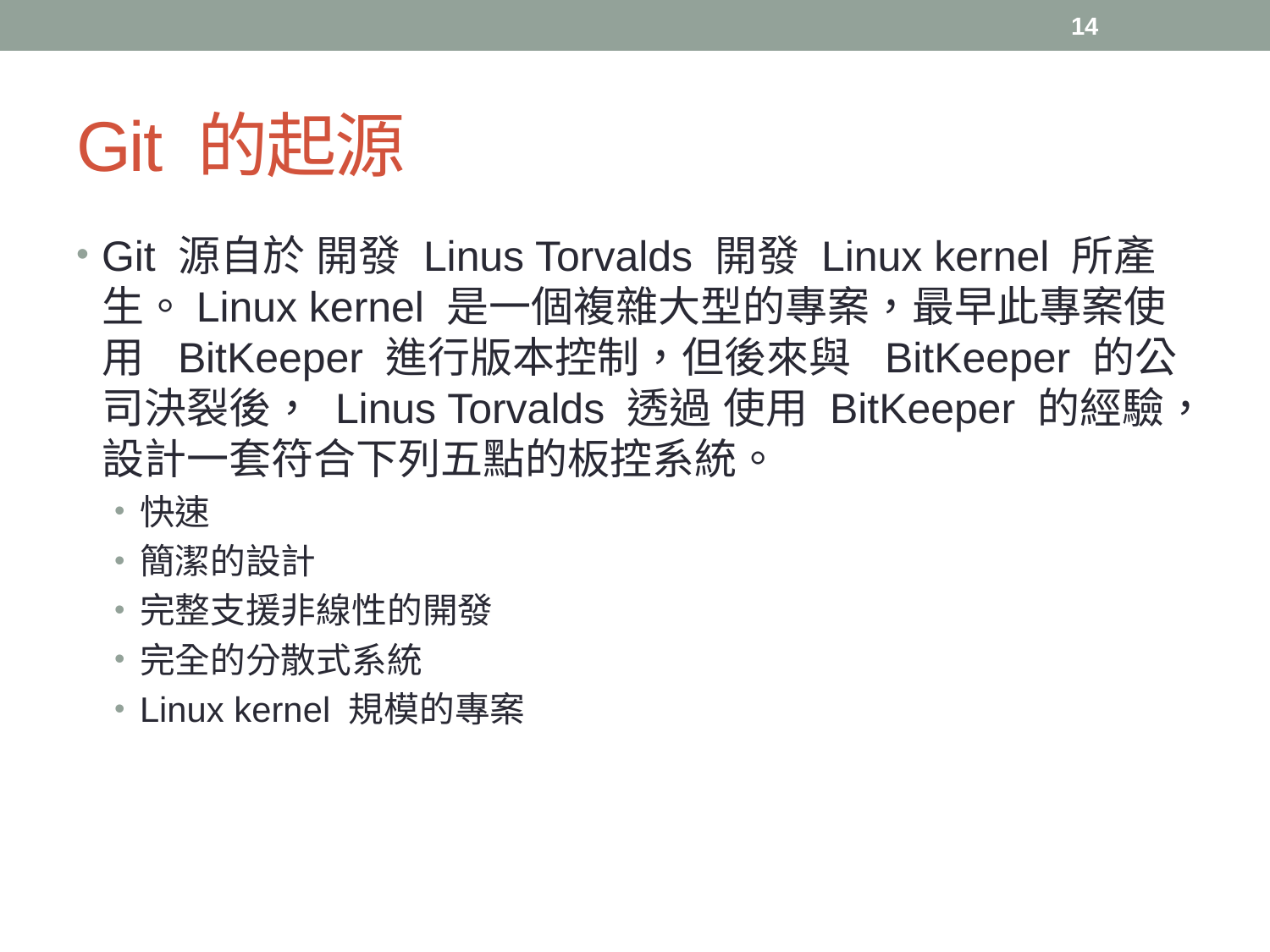

14
# Git 的起源
Git 源自於 開發 Linus Torvalds 開發 Linux kernel 所產生。Linux kernel 是一個複雜大型的專案，最早此專案使用  BitKeeper 進行版本控制，但後來與  BitKeeper 的公司決裂後， Linus Torvalds 透過 使用 BitKeeper 的經驗，設計一套符合下列五點的板控系統。
快速
簡潔的設計
完整支援非線性的開發
完全的分散式系統
Linux kernel 規模的專案